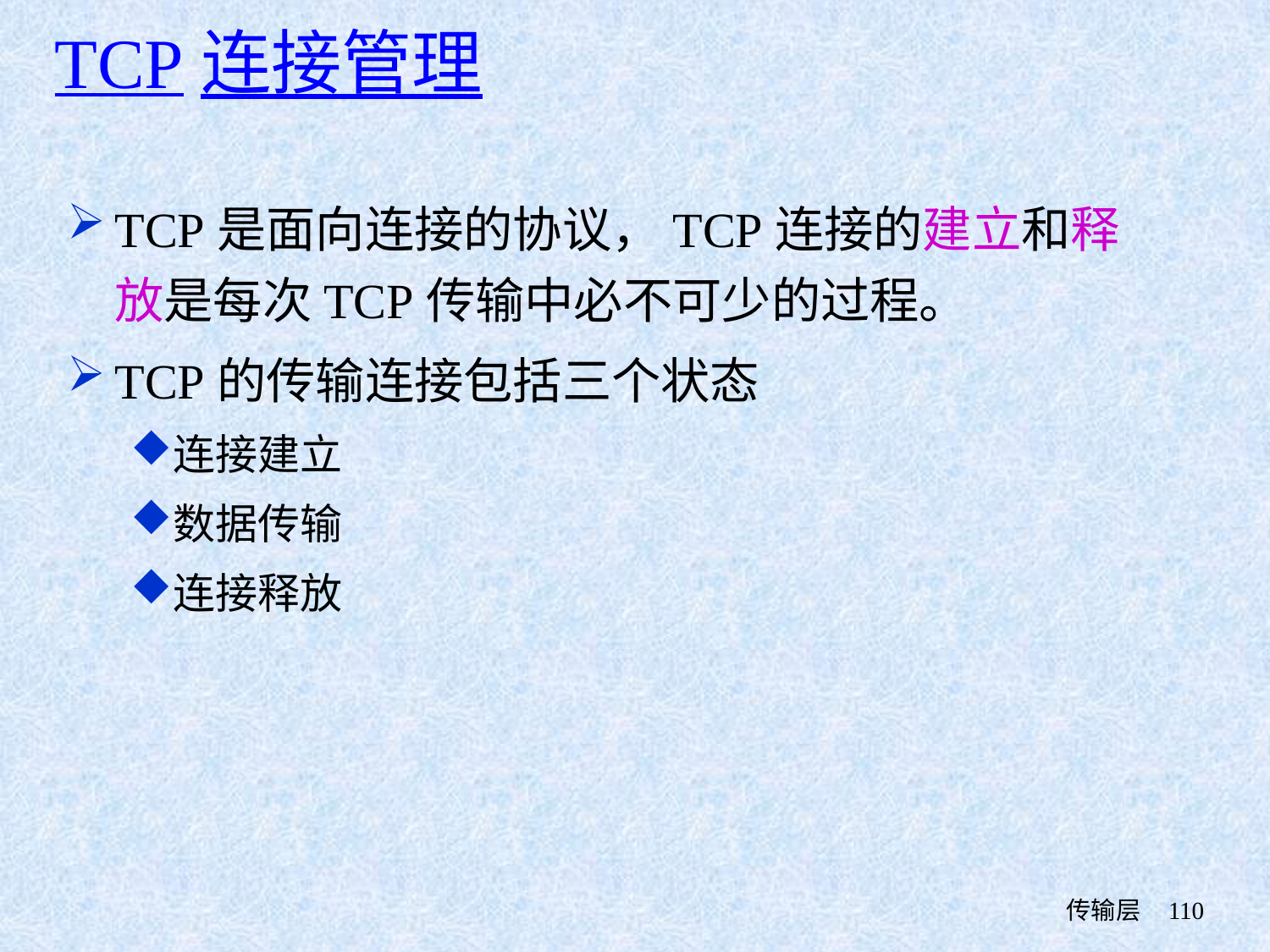

TCP连接管理
TCP是面向连接的协议，TCP连接的建立和释放是每次TCP传输中必不可少的过程。
TCP的传输连接包括三个状态
连接建立
数据传输
连接释放

 传输层
110